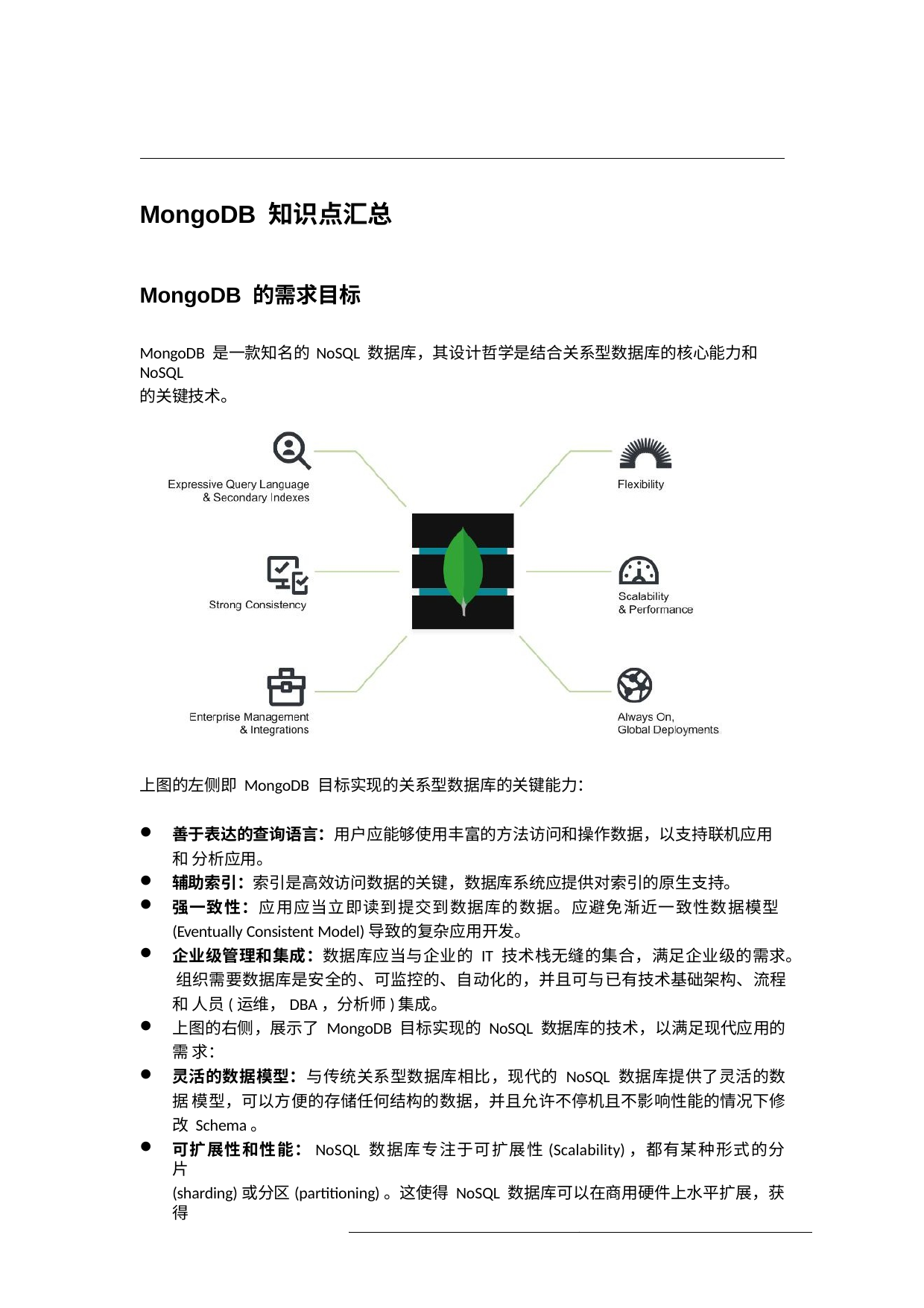

MongoDB 知识点汇总

MongoDB 的需求目标

MongoDB 是一款知名的NoSQL 数据库，其设计哲学是结合关系型数据库的核心能力和NoSQL
的关键技术。

上图的左侧即 MongoDB 目标实现的关系型数据库的关键能力：

善于表达的查询语言：用户应能够使用丰富的方法访问和操作数据，以支持联机应用和 分析应用。
辅助索引：索引是高效访问数据的关键，数据库系统应提供对索引的原生支持。
强一致性：应用应当立即读到提交到数据库的数据。应避免渐近一致性数据模型
(Eventually Consistent Model)导致的复杂应用开发。
企业级管理和集成：数据库应当与企业的 IT 技术栈无缝的集合，满足企业级的需求。 组织需要数据库是安全的、可监控的、自动化的，并且可与已有技术基础架构、流程和 人员(运维，DBA，分析师)集成。
上图的右侧，展示了 MongoDB 目标实现的 NoSQL 数据库的技术，以满足现代应用的需 求：
灵活的数据模型：与传统关系型数据库相比，现代的 NoSQL 数据库提供了灵活的数据 模型，可以方便的存储任何结构的数据，并且允许不停机且不影响性能的情况下修改 Schema。
可扩展性和性能：NoSQL 数据库专注于可扩展性(Scalability)，都有某种形式的分片
(sharding)或分区(partitioning)。这使得 NoSQL 数据库可以在商用硬件上水平扩展，获得